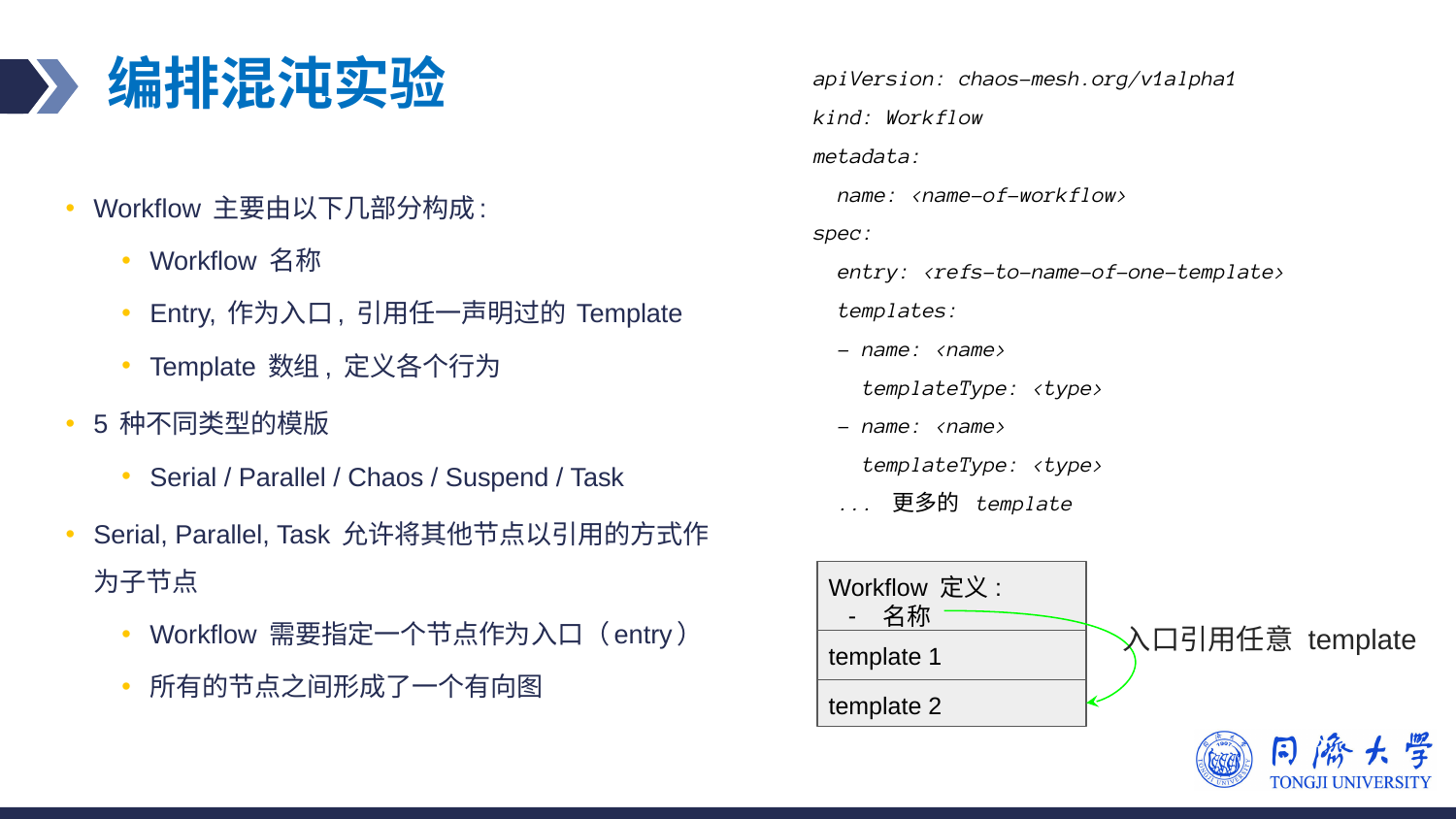

# 编排混沌实验
apiVersion: chaos-mesh.org/v1alpha1
kind: Workflow
metadata:
  name: <name-of-workflow>
spec:
  entry: <refs-to-name-of-one-template>
  templates:
  - name: <name>
    templateType: <type>
  - name: <name>
    templateType: <type>
  ... 更多的 template
Workflow 主要由以下几部分构成:
Workflow 名称
Entry, 作为入口, 引用任一声明过的 Template
Template 数组, 定义各个行为
5 种不同类型的模版
Serial / Parallel / Chaos / Suspend / Task
Serial, Parallel, Task 允许将其他节点以引用的方式作为子节点
Workflow 需要指定一个节点作为入口（entry）
所有的节点之间形成了一个有向图
Workflow 定义:
名称
入口

入口引用任意 template
template 1
template 2